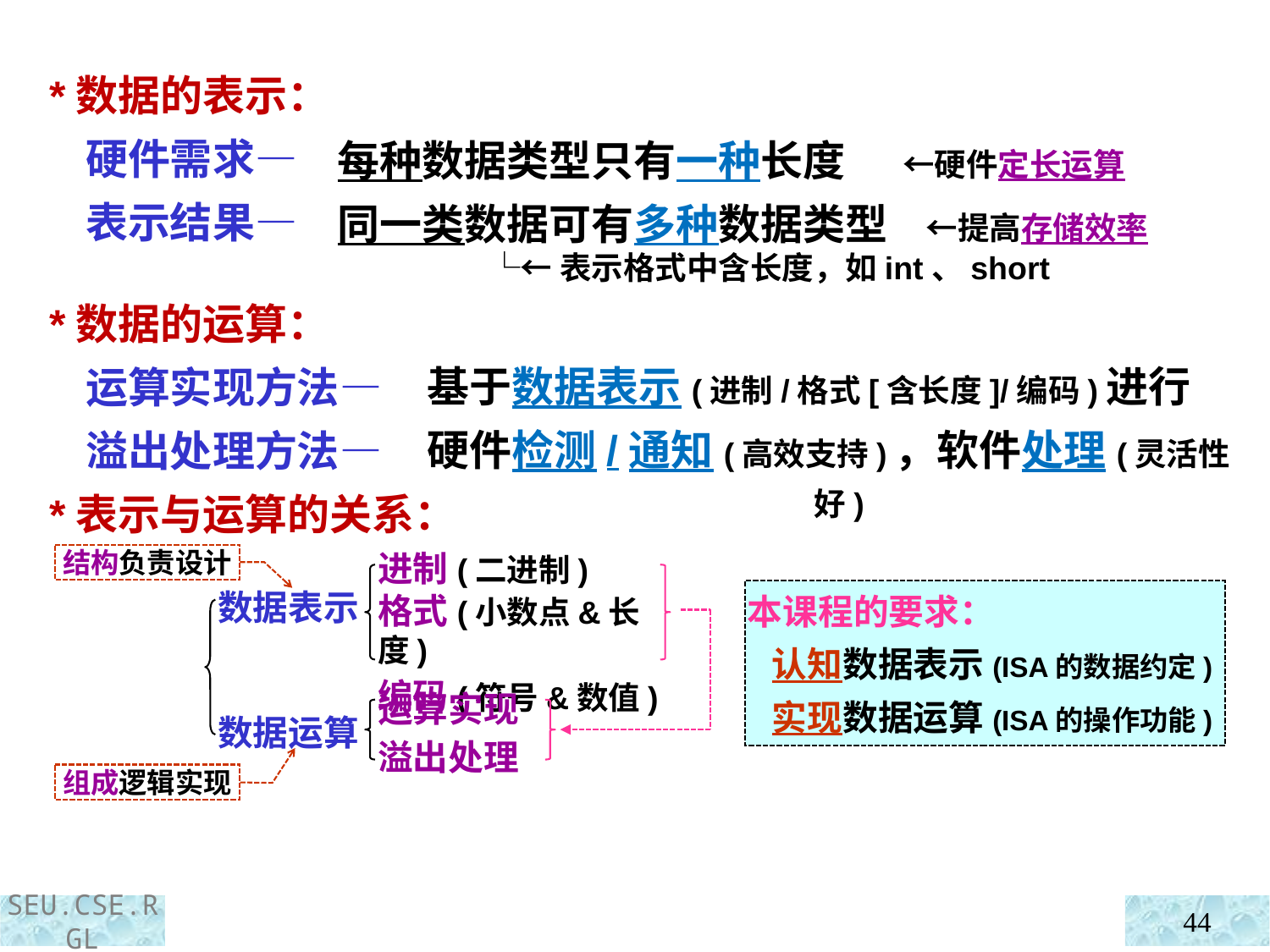

*数据的表示：
    硬件需求—
    表示结果—

 *数据的运算：
    运算实现方法—
    溢出处理方法—
 *表示与运算的关系：
每种数据类型只有一种长度      ←硬件定长运算
同一类数据可有多种数据类型    ←提高存储效率
                     └←表示格式中含长度，如int、short
基于数据表示(进制/格式[含长度]/编码)进行
硬件检测/通知(高效支持)，软件处理(灵活性好)
结构负责设计
进制(二进制)
格式(小数点&长度)
编码(符号&数值)

数据表示

运算实现
溢出处理

数据运算

本课程的要求：
  认知数据表示(ISA的数据约定)
  实现数据运算(ISA的操作功能)
组成逻辑实现
44